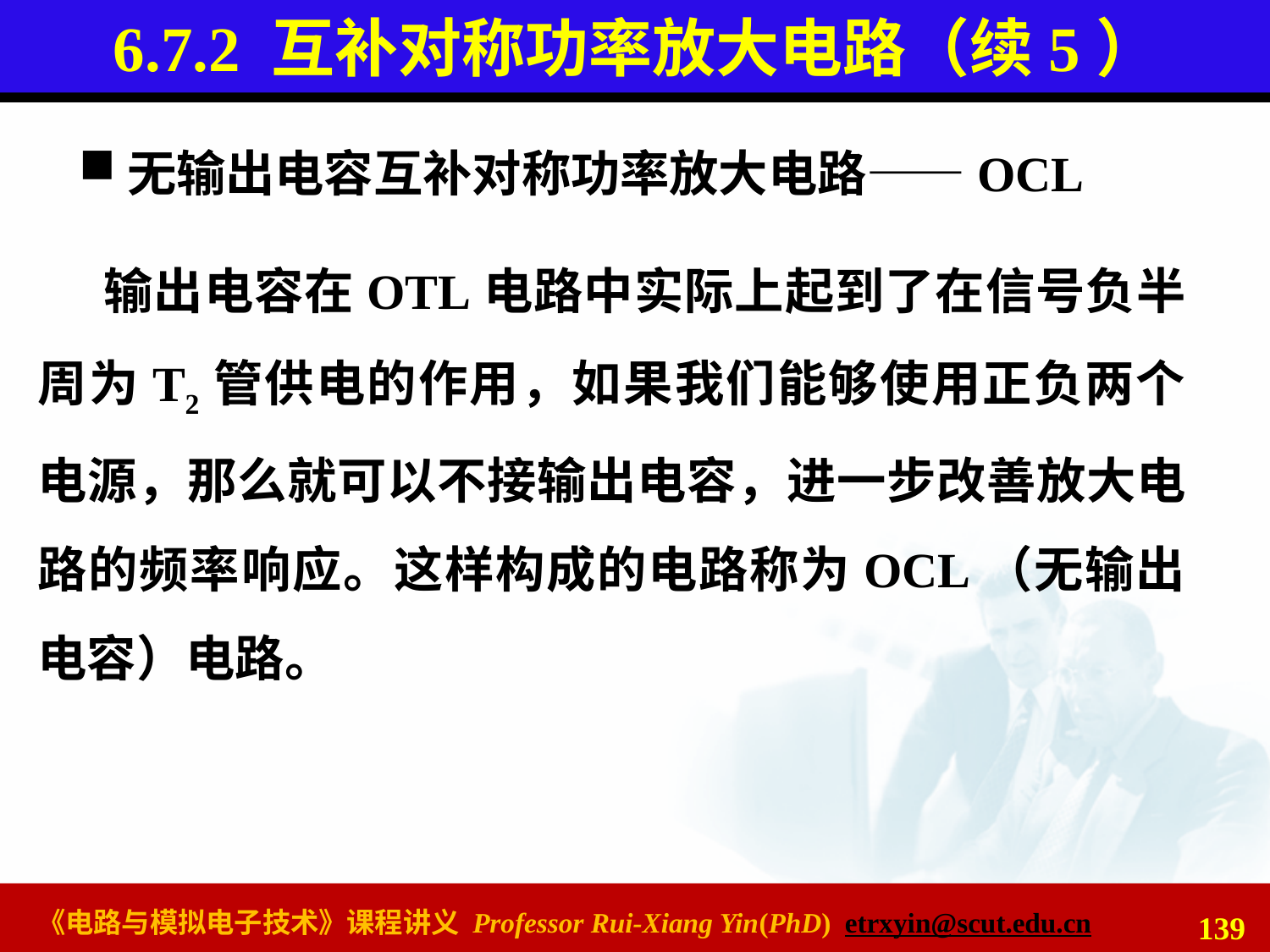

# 6.7.2 互补对称功率放大电路（续5）
无输出电容互补对称功率放大电路——OCL
输出电容在OTL电路中实际上起到了在信号负半周为T2管供电的作用，如果我们能够使用正负两个电源，那么就可以不接输出电容，进一步改善放大电路的频率响应。这样构成的电路称为OCL（无输出电容）电路。
139